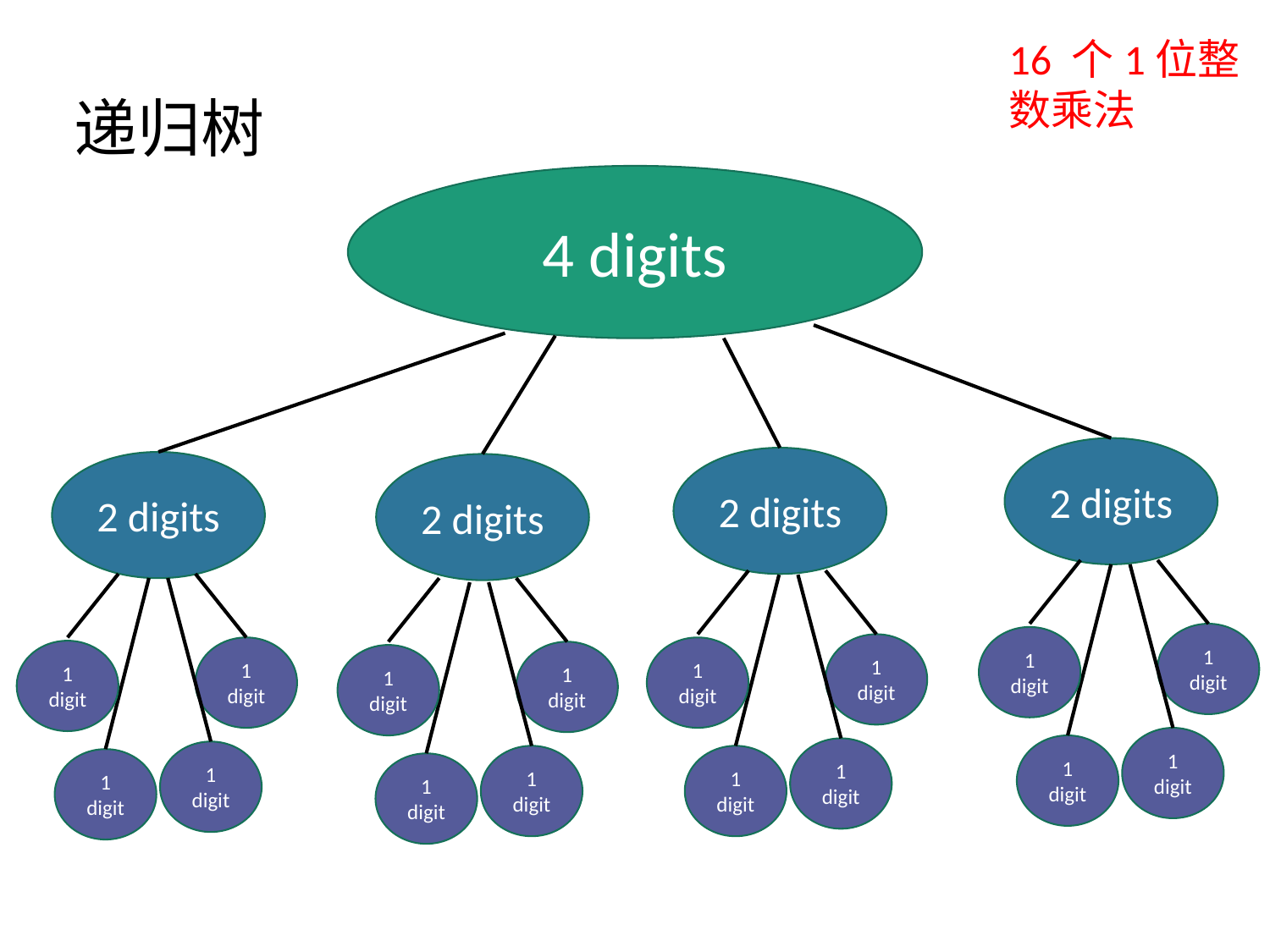

16 个1位整数乘法
# 递归树
4 digits
2 digits
2 digits
2 digits
2 digits
1 digit
1 digit
1 digit
1 digit
1 digit
1 digit
1 digit
1 digit
1 digit
1 digit
1 digit
1 digit
1 digit
1 digit
1 digit
1 digit